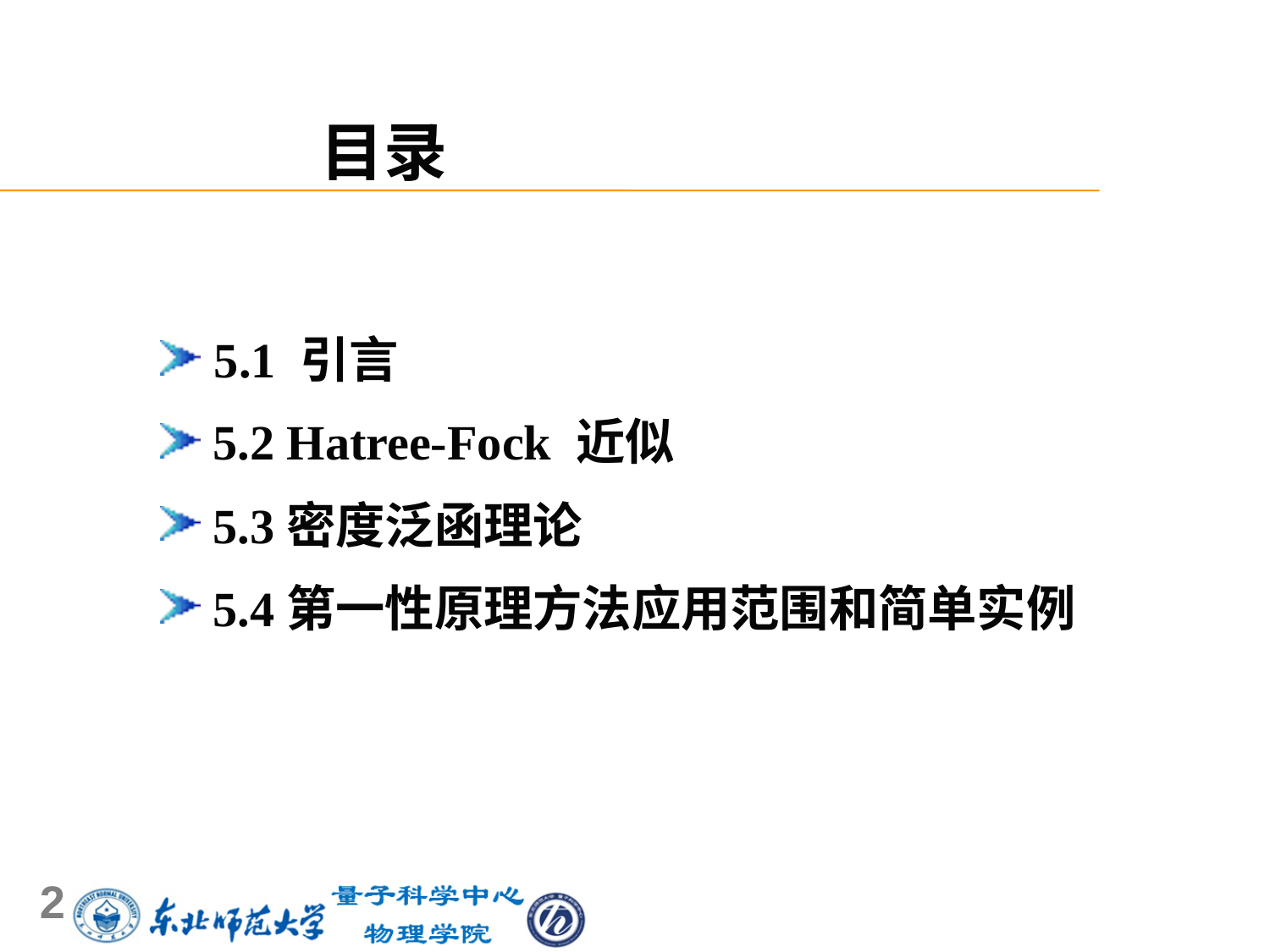

目录

 5.1 引言
 5.2 Hatree-Fock 近似
 5.3密度泛函理论
 5.4第一性原理方法应用范围和简单实例
2